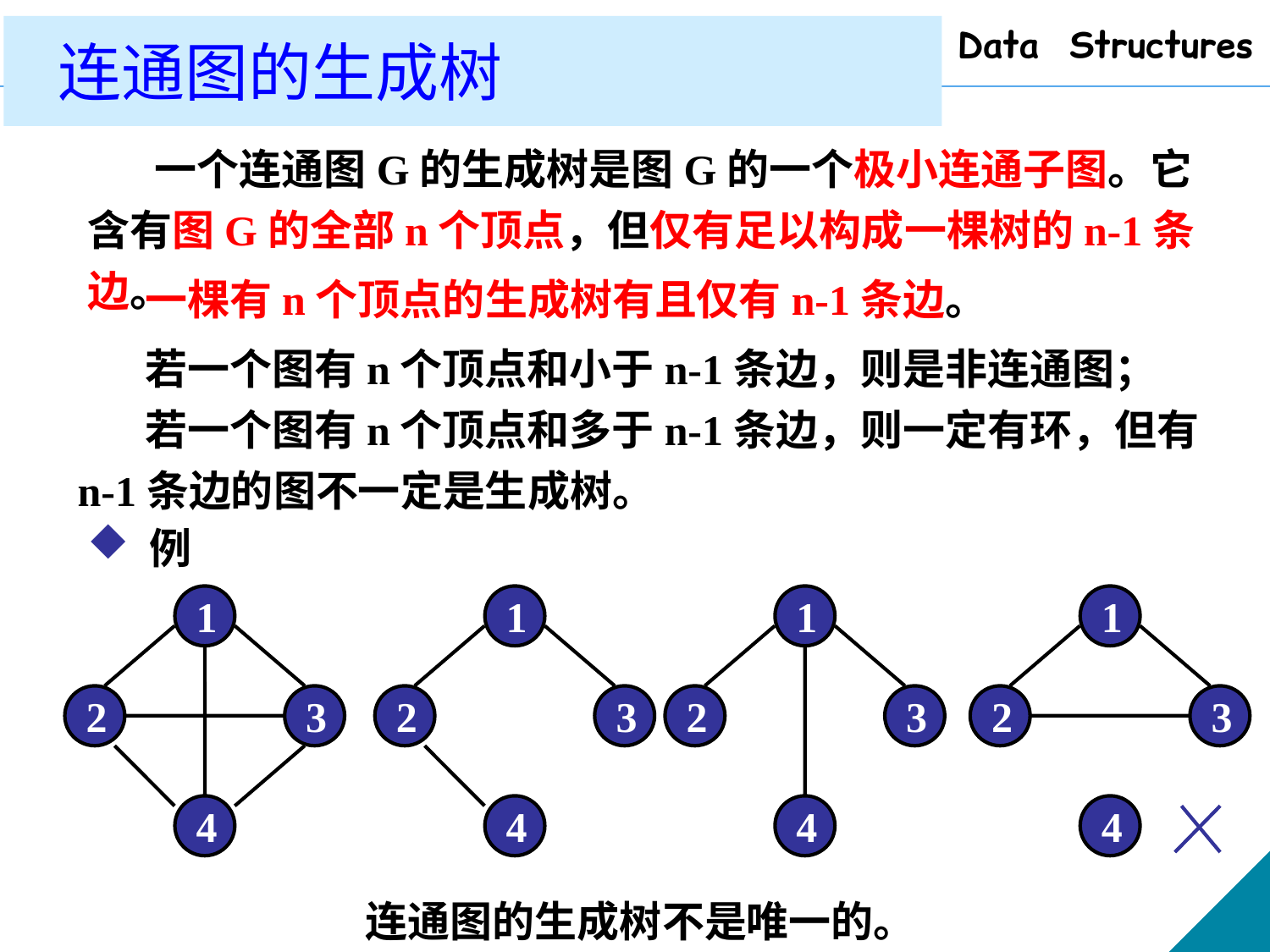

# 连通图的生成树
      一个连通图G的生成树是图G的一个极小连通子图。它含有图G的全部n个顶点，但仅有足以构成一棵树的n-1条边。
      一棵有n个顶点的生成树有且仅有n-1条边。
      若一个图有n个顶点和小于n-1条边，则是非连通图；
      若一个图有n个顶点和多于n-1条边，则一定有环，但有n-1条边的图不一定是生成树。
 例
1

2
3

4
1

2
3

4
1

2
3
4
1

2
3

4

    连通图的生成树不是唯一的。